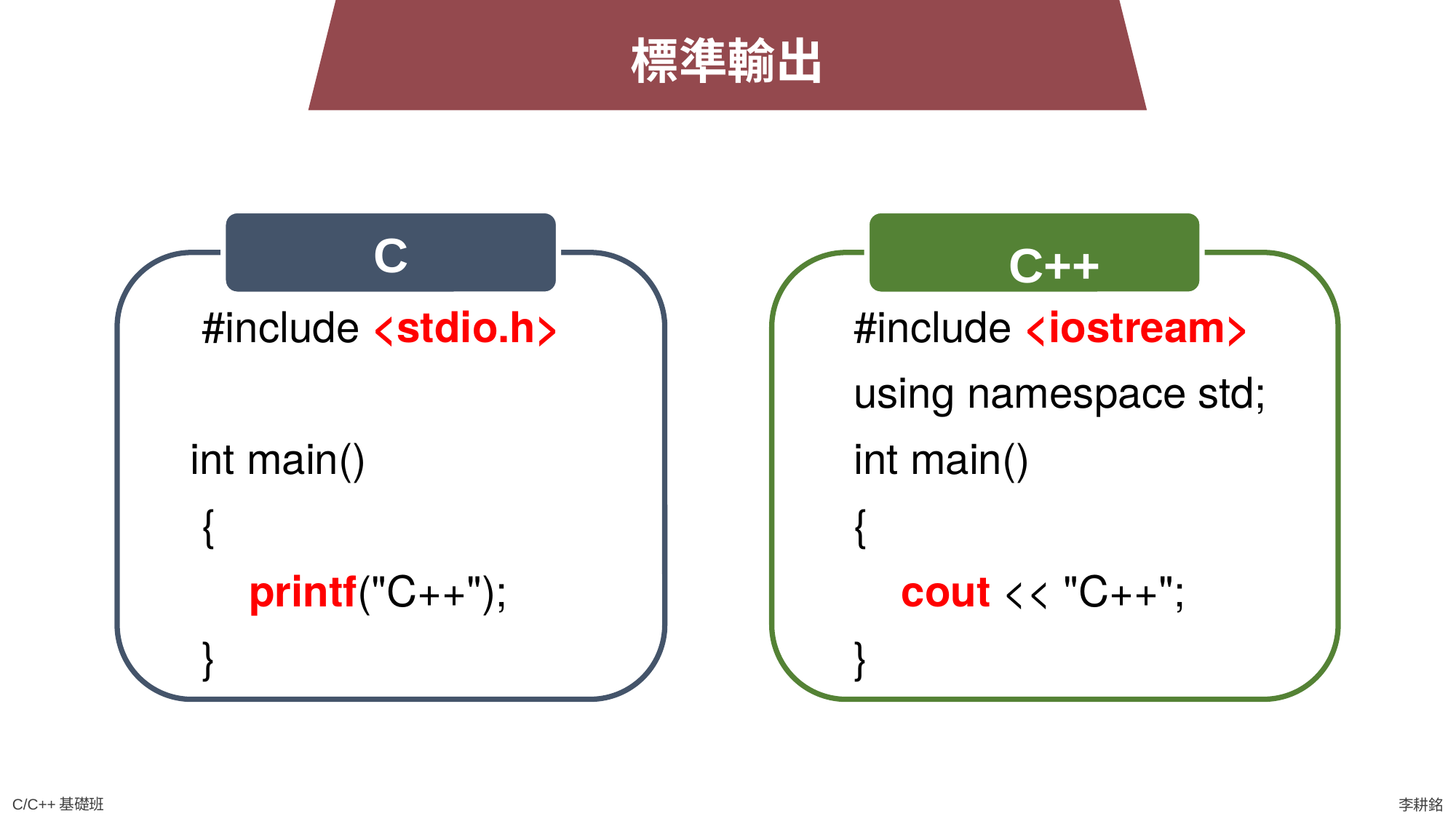

標準輸出
C++

C

 #include <iostream>
 using namespace std;
 int main()
 {
     cout << "C++";
 }

 #include <stdio.h>

int main()
 {
     printf("C++");
 }
C/C++基礎班
李耕銘